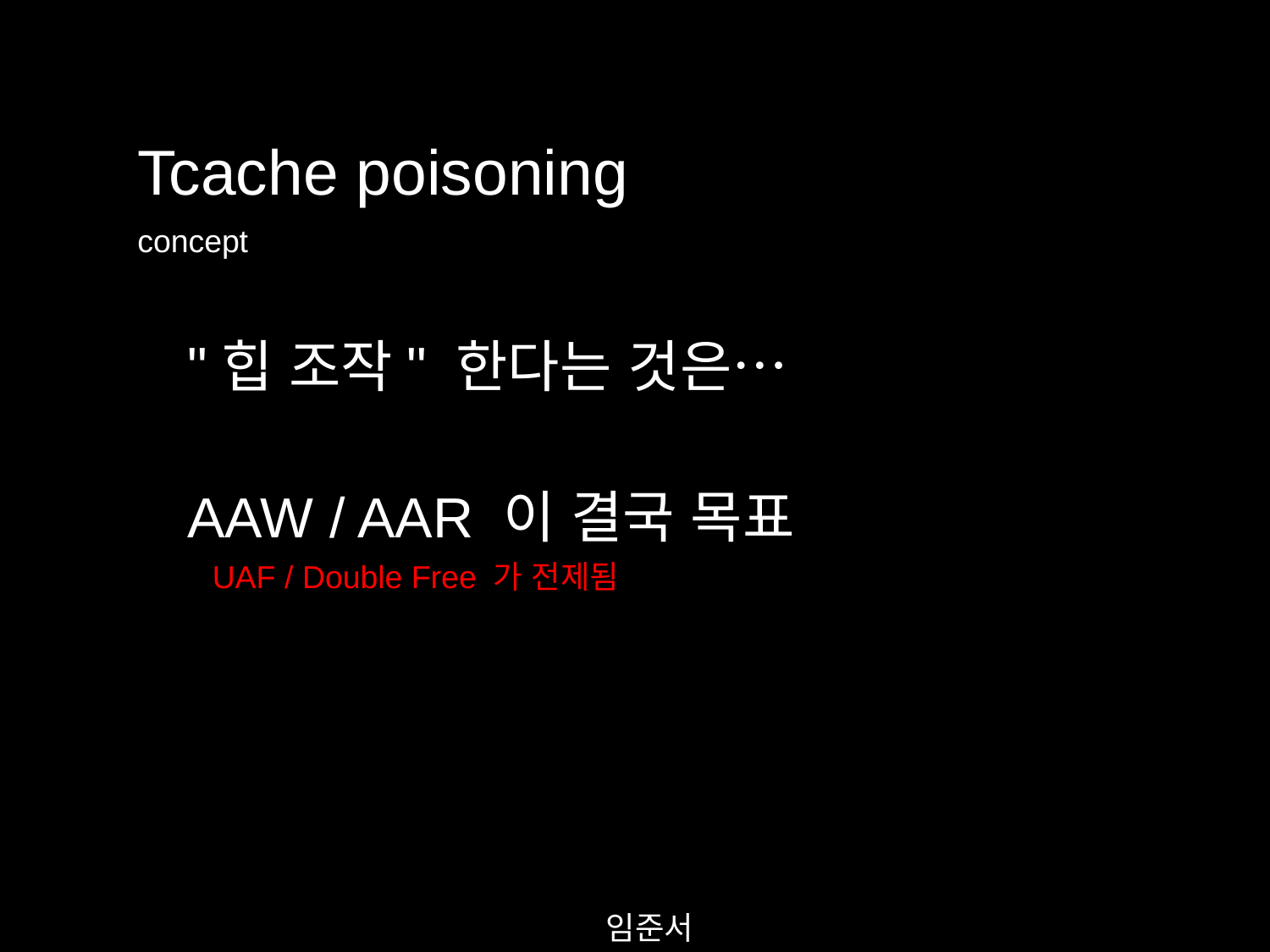

Tcache poisoning
concept
"힙 조작" 한다는 것은…
AAW / AAR 이 결국 목표
UAF / Double Free 가 전제됨